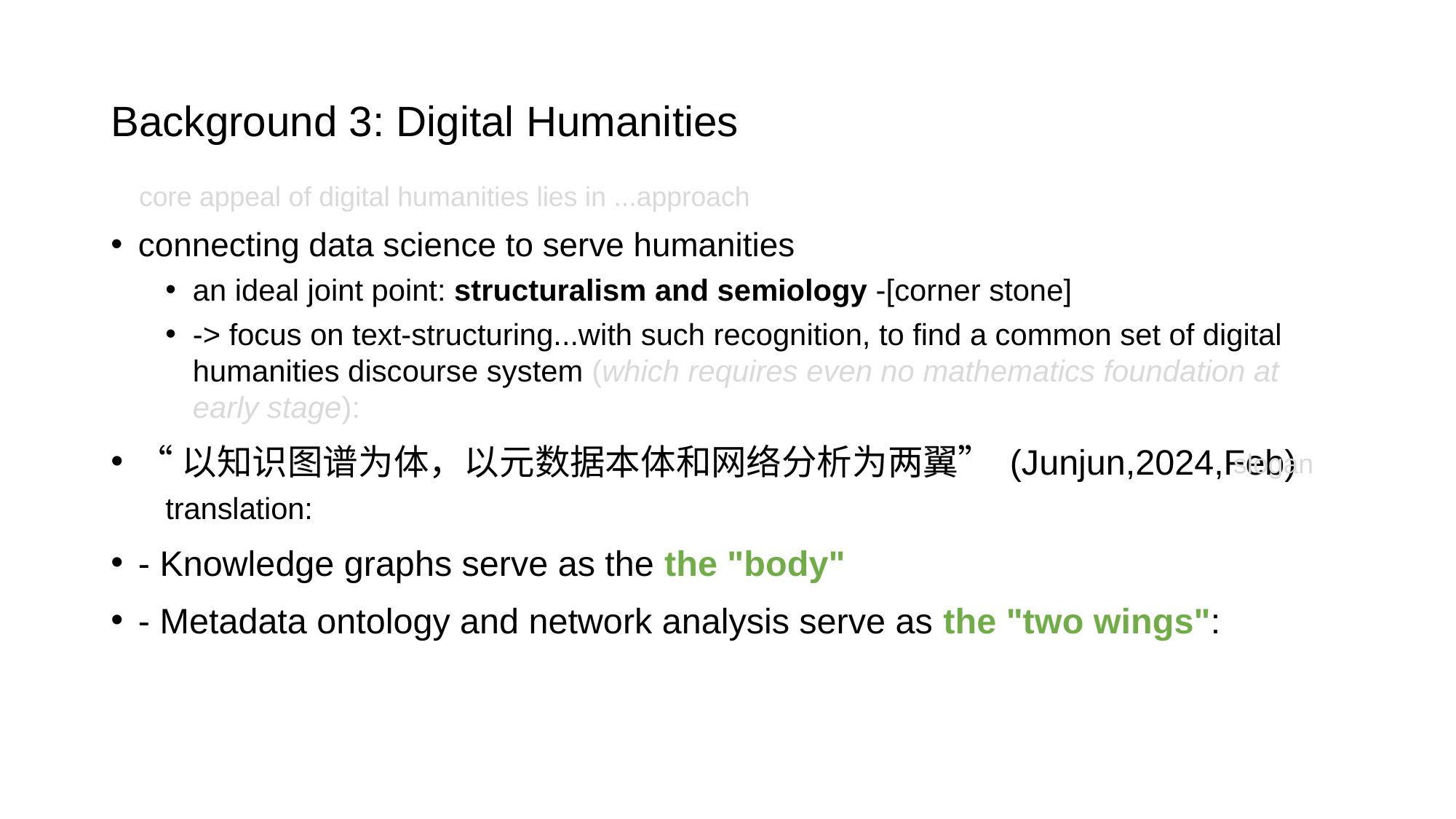

# Background 3: Digital Humanities
core appeal of digital humanities lies in ...approach
connecting data science to serve humanities
an ideal joint point: structuralism and semiology -[corner stone]
-> focus on text-structuring...with such recognition, to find a common set of digital humanities discourse system (which requires even no mathematics foundation at early stage):
“以知识图谱为体，以元数据本体和网络分析为两翼” (Junjun,2024,Feb)
translation:
- Knowledge graphs serve as the the "body"
- Metadata ontology and network analysis serve as the "two wings":

slogan
6